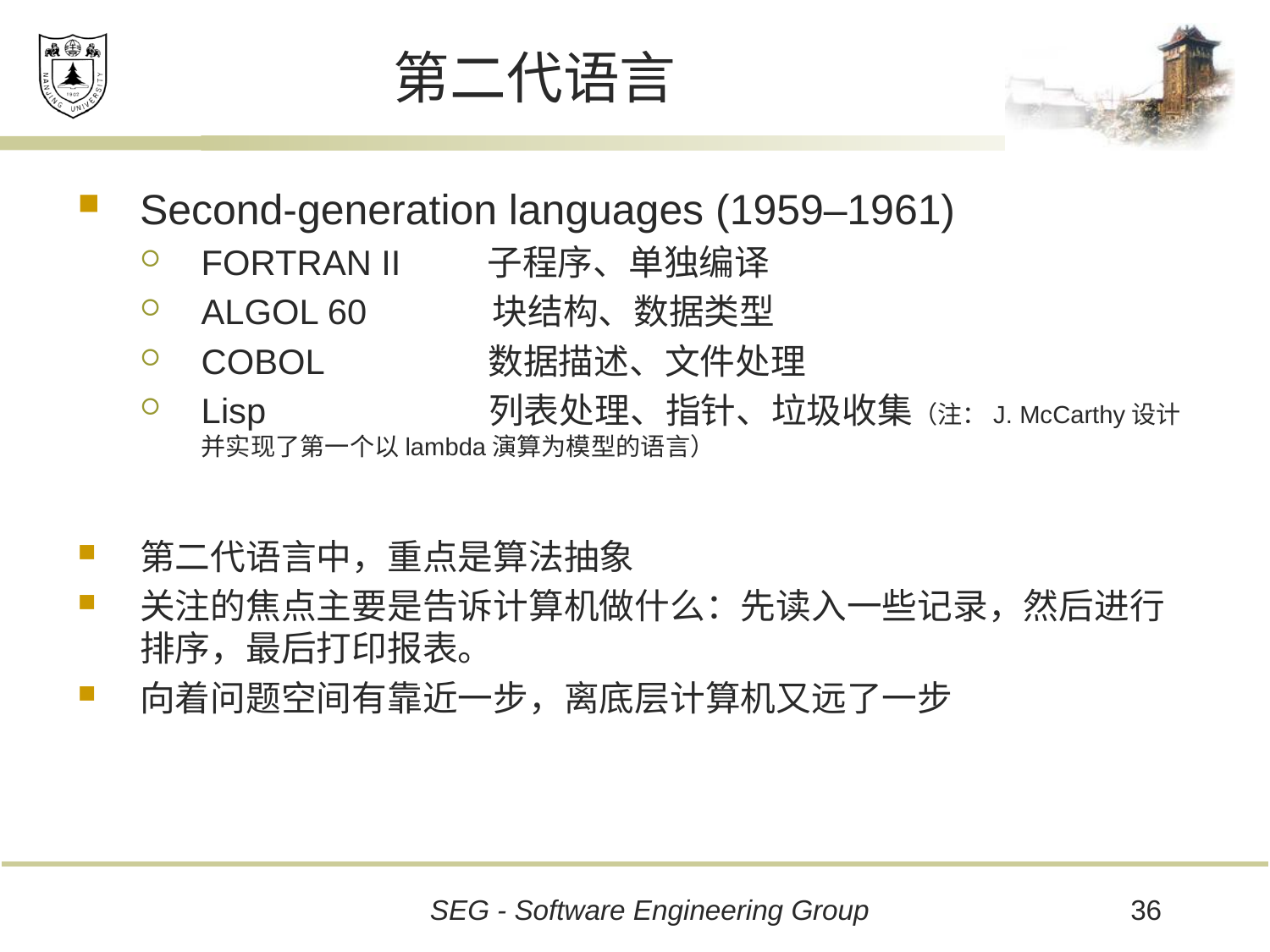

# 第二代语言
Second-generation languages (1959–1961)
FORTRAN II        子程序、单独编译
ALGOL 60            块结构、数据类型
COBOL                数据描述、文件处理
Lisp                      列表处理、指针、垃圾收集（注：J. McCarthy设计并实现了第一个以lambda演算为模型的语言）

第二代语言中，重点是算法抽象
关注的焦点主要是告诉计算机做什么：先读入一些记录，然后进行排序，最后打印报表。
向着问题空间有靠近一步，离底层计算机又远了一步

36
SEG - Software Engineering Group